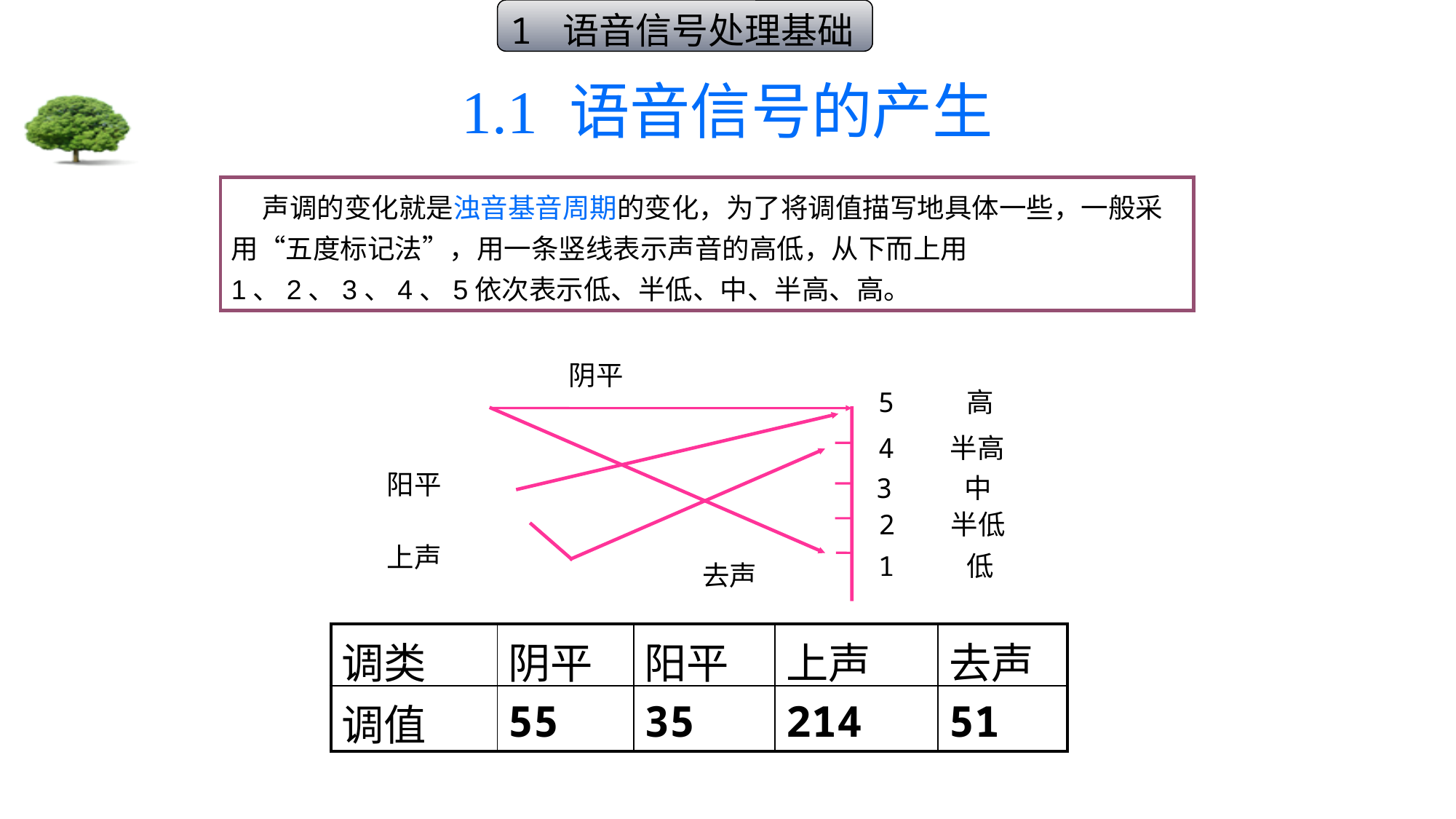

1 语音信号处理基础

# 1.1 语音信号的产生
    声调的变化就是浊音基音周期的变化，为了将调值描写地具体一些，一般采用“五度标记法”，用一条竖线表示声音的高低，从下而上用1、2、3、4、5依次表示低、半低、中、半高、高。
阴平
5    高

4   半高

阳平
3    中

2   半低

上声
1    低

去声
| 调类 | 阴平 | 阳平 | 上声 | 去声 |
| --- | --- | --- | --- | --- |
| 调值 | 55 | 35 | 214 | 51 |